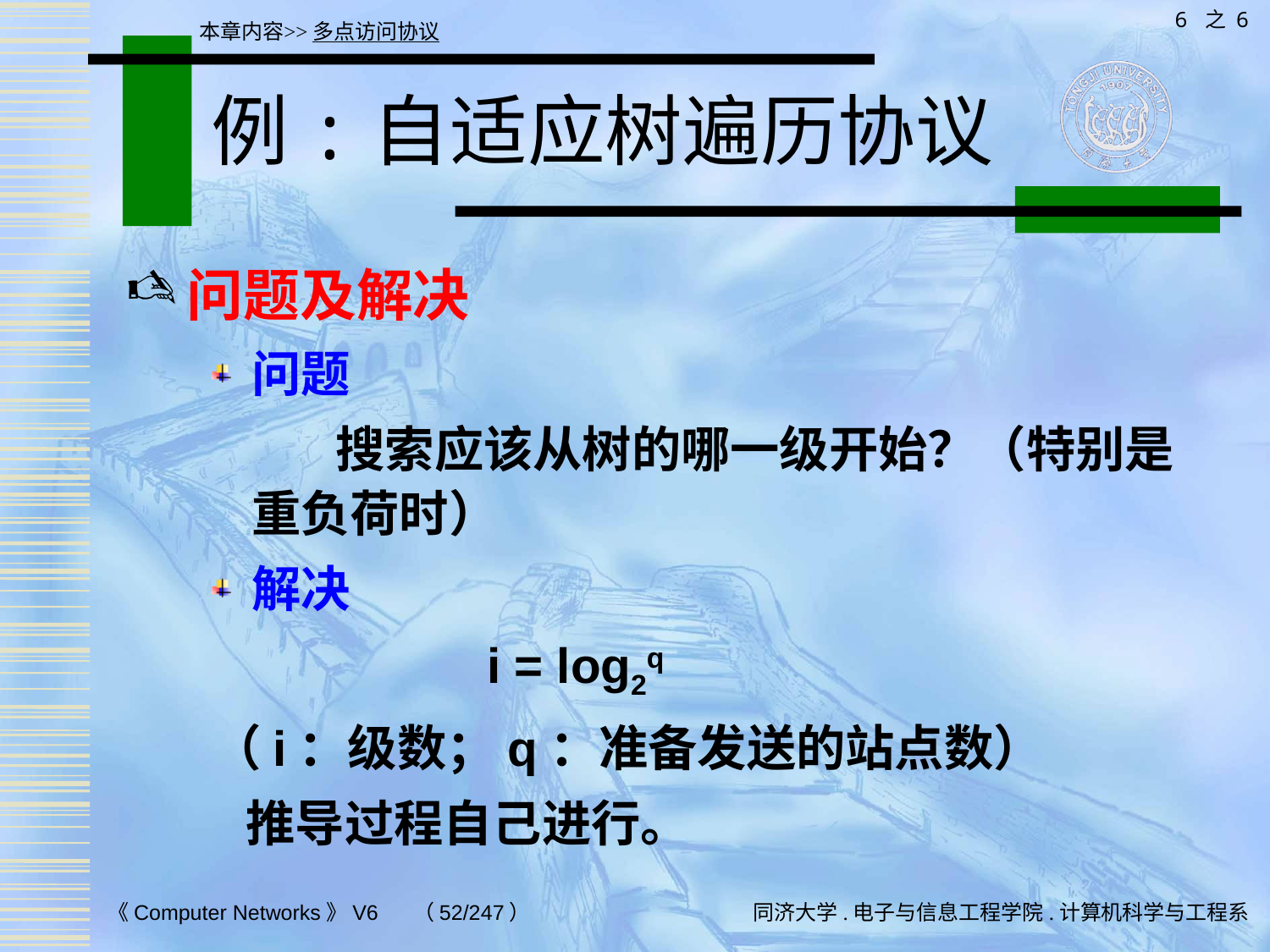

6 之 6
本章内容>>多点访问协议
# 例:自适应树遍历协议
问题及解决
问题
          搜索应该从树的哪一级开始？（特别是重负荷时）
解决
                    i = log2q
（i：级数；q：准备发送的站点数）
  推导过程自己进行。